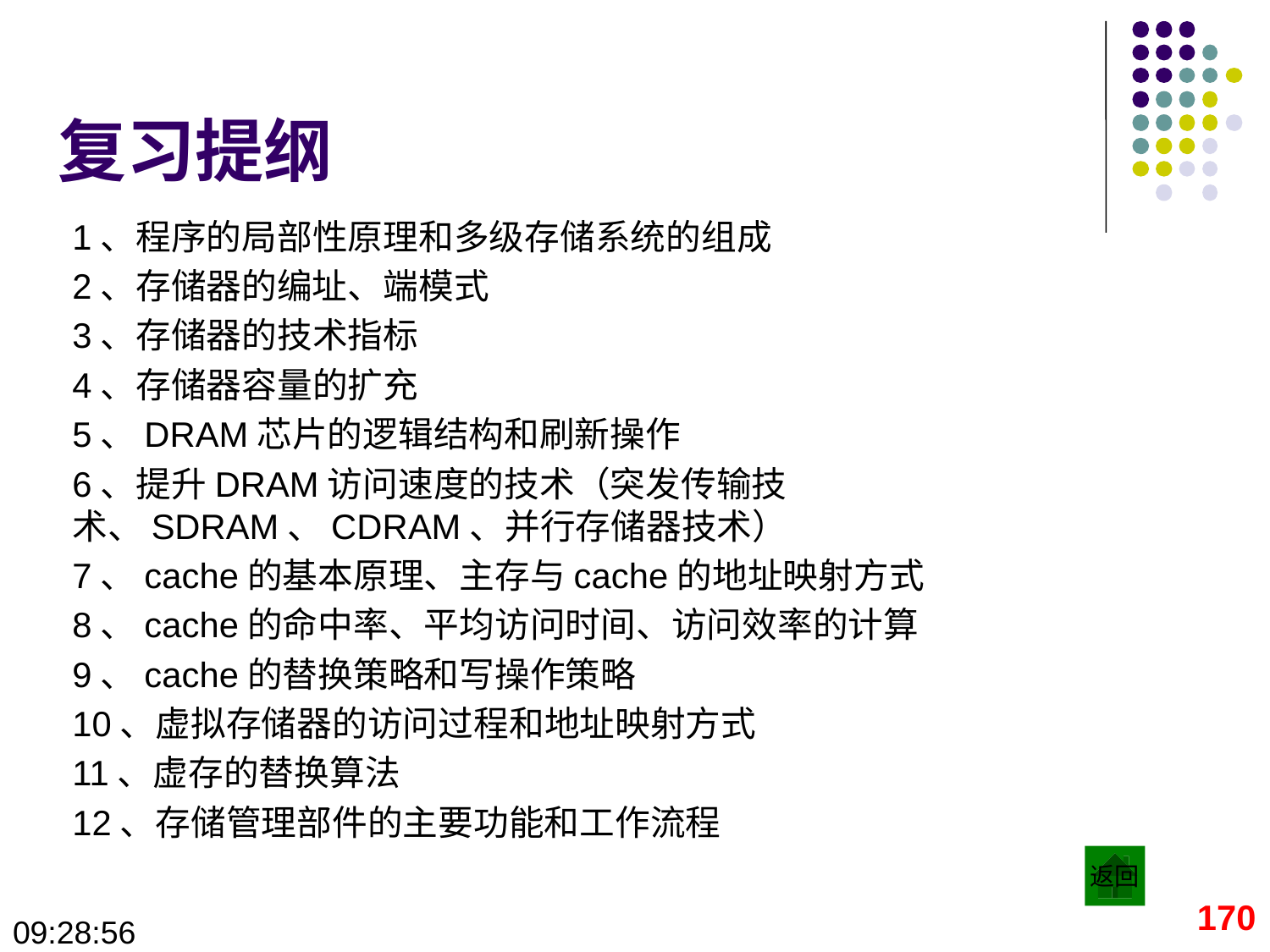

# 复习提纲
1、程序的局部性原理和多级存储系统的组成
2、存储器的编址、端模式
3、存储器的技术指标
4、存储器容量的扩充
5、DRAM芯片的逻辑结构和刷新操作
6、提升DRAM访问速度的技术（突发传输技术、SDRAM、CDRAM、并行存储器技术）
7、cache的基本原理、主存与cache的地址映射方式
8、cache的命中率、平均访问时间、访问效率的计算
9、cache的替换策略和写操作策略
10、虚拟存储器的访问过程和地址映射方式
11、虚存的替换算法
12、存储管理部件的主要功能和工作流程
返回
170
09:28:56